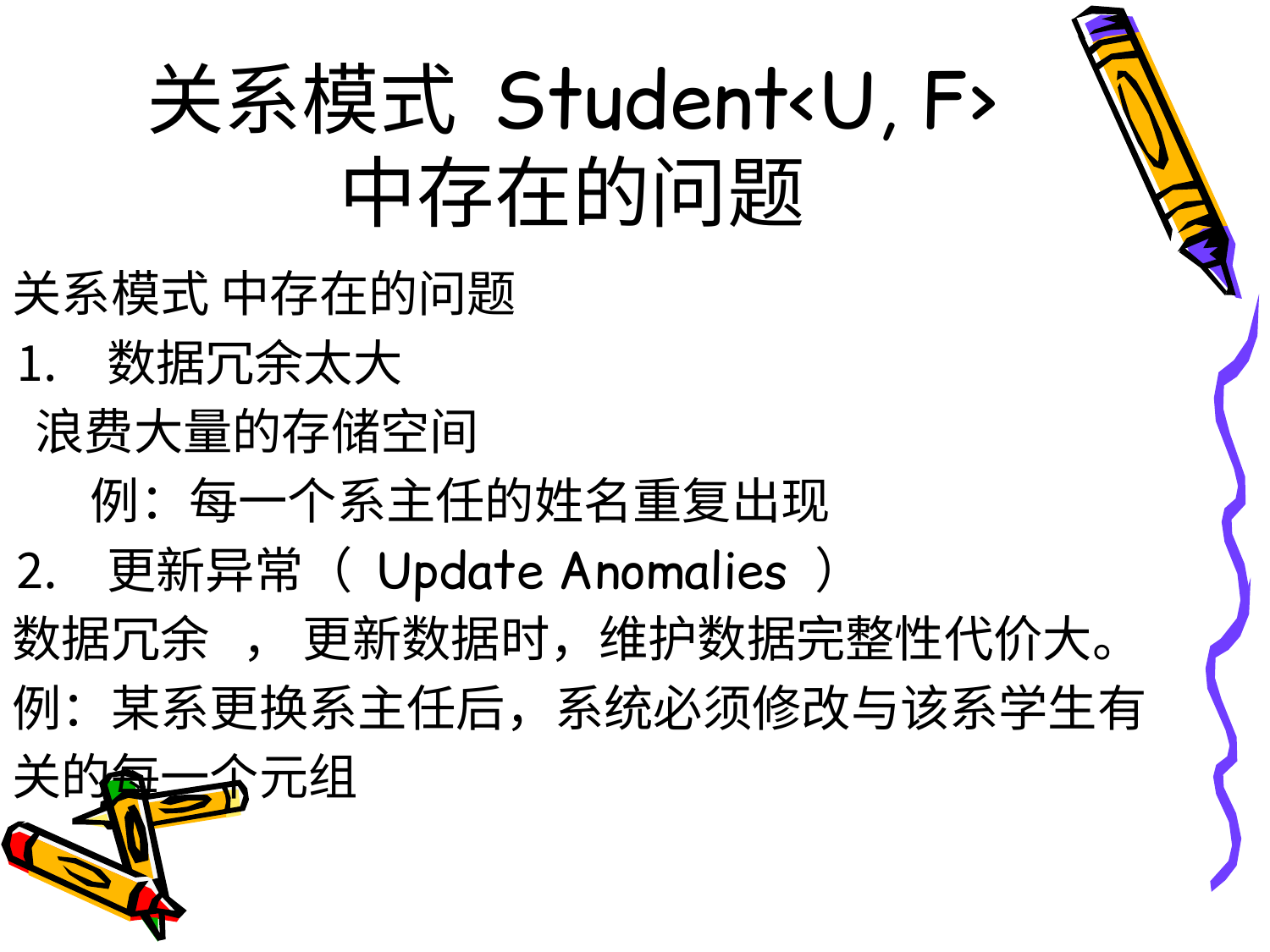

# 关系模式 Student<U, F> 中存在的问题
关系模式 中存在的问题
⒈   数据冗余太大
 浪费大量的存储空间
      例：每一个系主任的姓名重复出现
⒉   更新异常（ Update Anomalies ）
数据冗余   ， 更新数据时，维护数据完整性代价大。
例：某系更换系主任后，系统必须修改与该系学生有
关的每一个元组